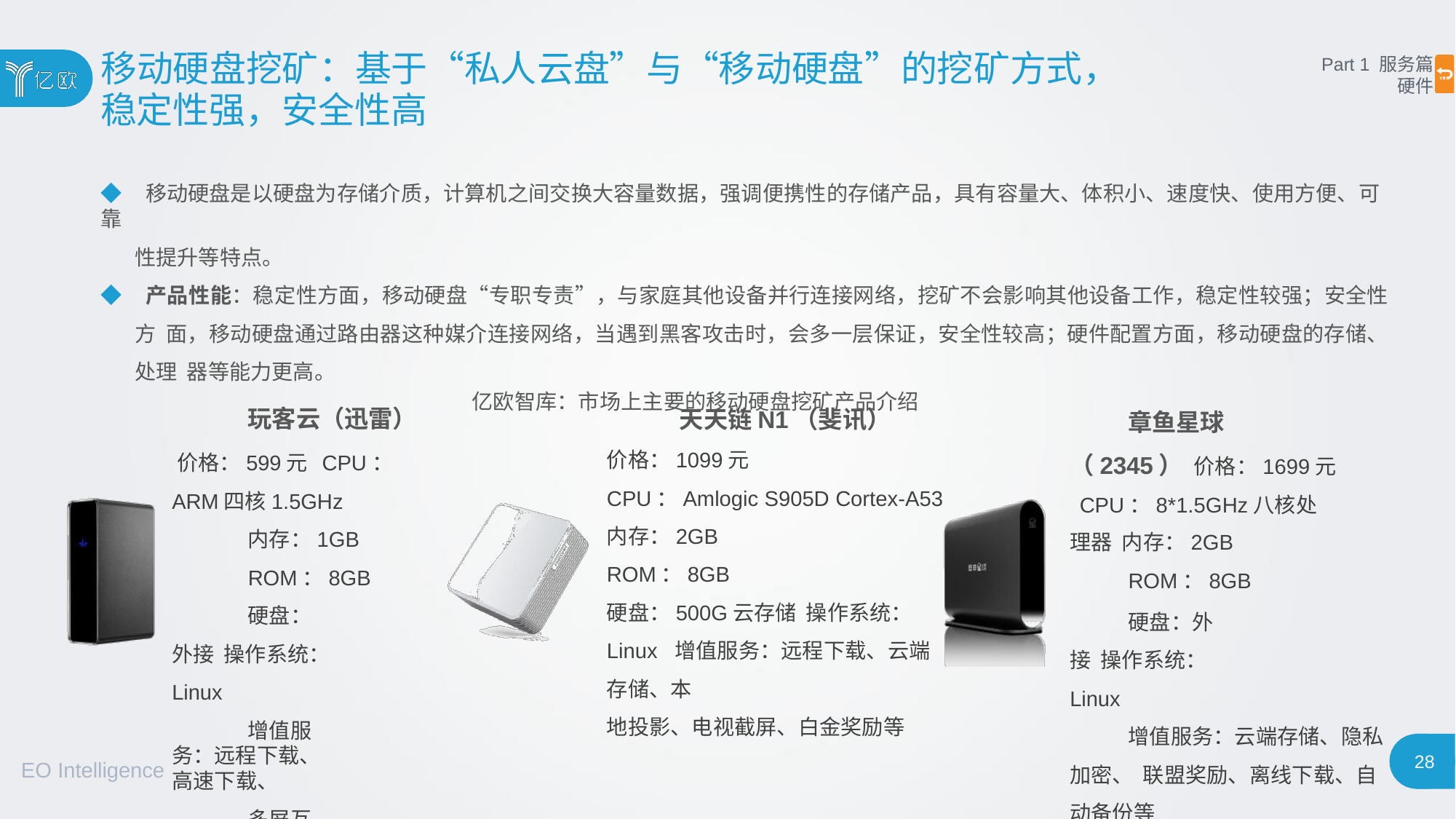

# 移动硬盘挖矿：基于“私人云盘”与“移动硬盘”的挖矿方式，
稳定性强，安全性高
Part 1 服务篇
硬件

◆ 移动硬盘是以硬盘为存储介质，计算机之间交换大容量数据，强调便携性的存储产品，具有容量大、体积小、速度快、使用方便、可靠
性提升等特点。
◆ 产品性能：稳定性方面，移动硬盘“专职专责”，与家庭其他设备并行连接网络，挖矿不会影响其他设备工作，稳定性较强；安全性方  面，移动硬盘通过路由器这种媒介连接网络，当遇到黑客攻击时，会多一层保证，安全性较高；硬件配置方面，移动硬盘的存储、处理  器等能力更高。
亿欧智库：市场上主要的移动硬盘挖矿产品介绍
玩客云（迅雷）  价格：599元  CPU：ARM四核1.5GHz
内存：1GB
ROM：8GB
硬盘：外接  操作系统：Linux
增值服务：远程下载、高速下载、
多屏互动、手机扩容、隐私加密等
章鱼星球（2345）  价格：1699元  CPU：8*1.5GHz八核处理器  内存：2GB
ROM：8GB
硬盘：外接  操作系统：Linux
增值服务：云端存储、隐私加密、  联盟奖励、离线下载、自动备份等
天天链N1（斐讯）
价格：1099元
CPU：Amlogic S905D Cortex-A53
内存：2GB
ROM：8GB
硬盘：500G云存储  操作系统：Linux  增值服务：远程下载、云端存储、本
地投影、电视截屏、白金奖励等

28
EO Intelligence